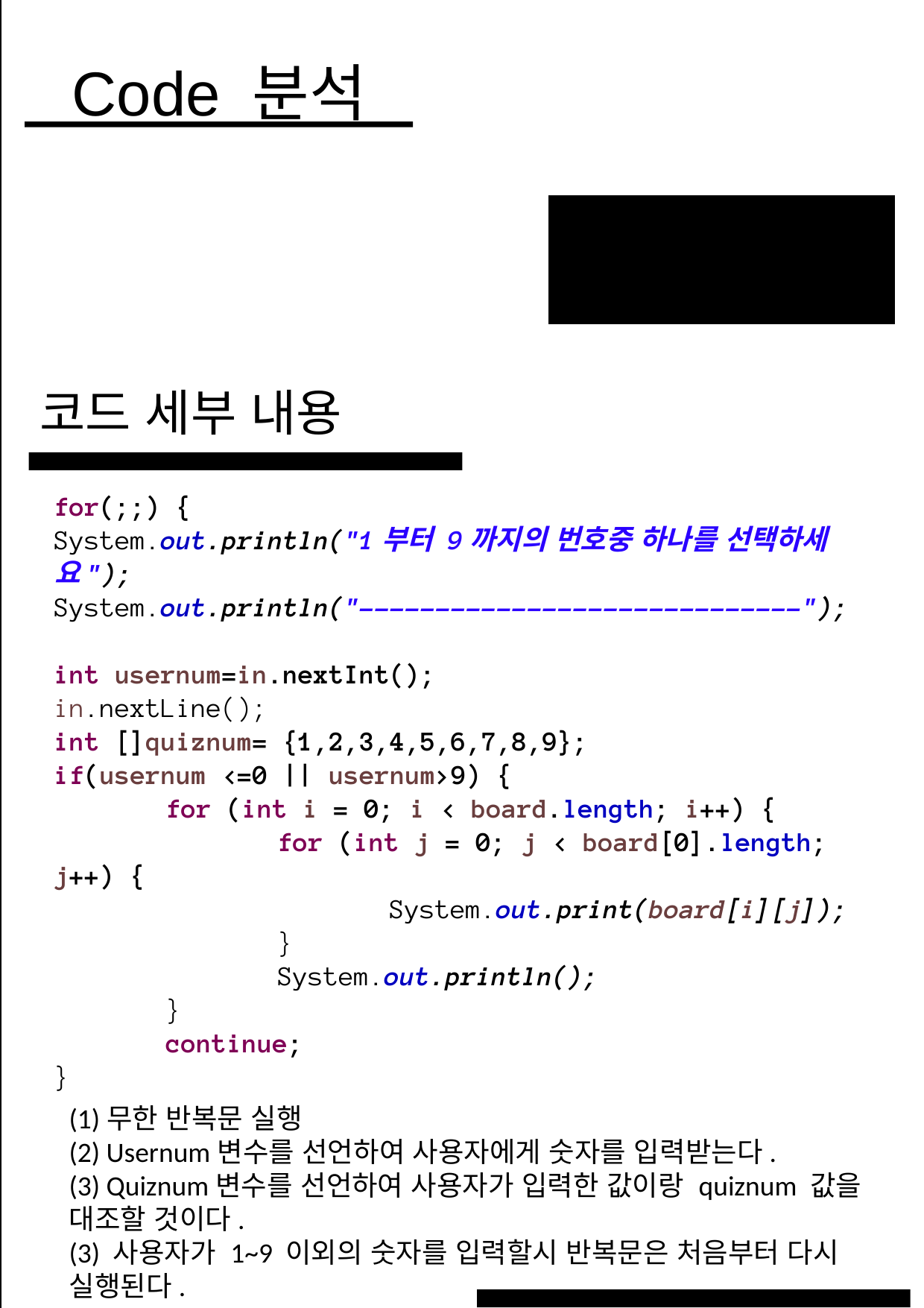

Code 분석

코드 세부 내용
WHAT WE DO?

for(;;) {
System.out.println("1부터 9까지의 번호중 하나를 선택하세요");
System.out.println("-----------------------------");

int usernum=in.nextInt();
in.nextLine();
int []quiznum= {1,2,3,4,5,6,7,8,9};
if(usernum <=0 || usernum>9) {
	for (int i = 0; i < board.length; i++) {
		for (int j = 0; j < board[0].length; j++) {
			System.out.print(board[i][j]);
		}
		System.out.println();
	}
	continue;
}

21

(1)무한 반복문 실행
(2) Usernum변수를 선언하여 사용자에게 숫자를 입력받는다.
(3) Quiznum변수를 선언하여 사용자가 입력한 값이랑 quiznum 값을 대조할 것이다.
(3) 사용자가 1~9 이외의 숫자를 입력할시 반복문은 처음부터 다시 실행된다.